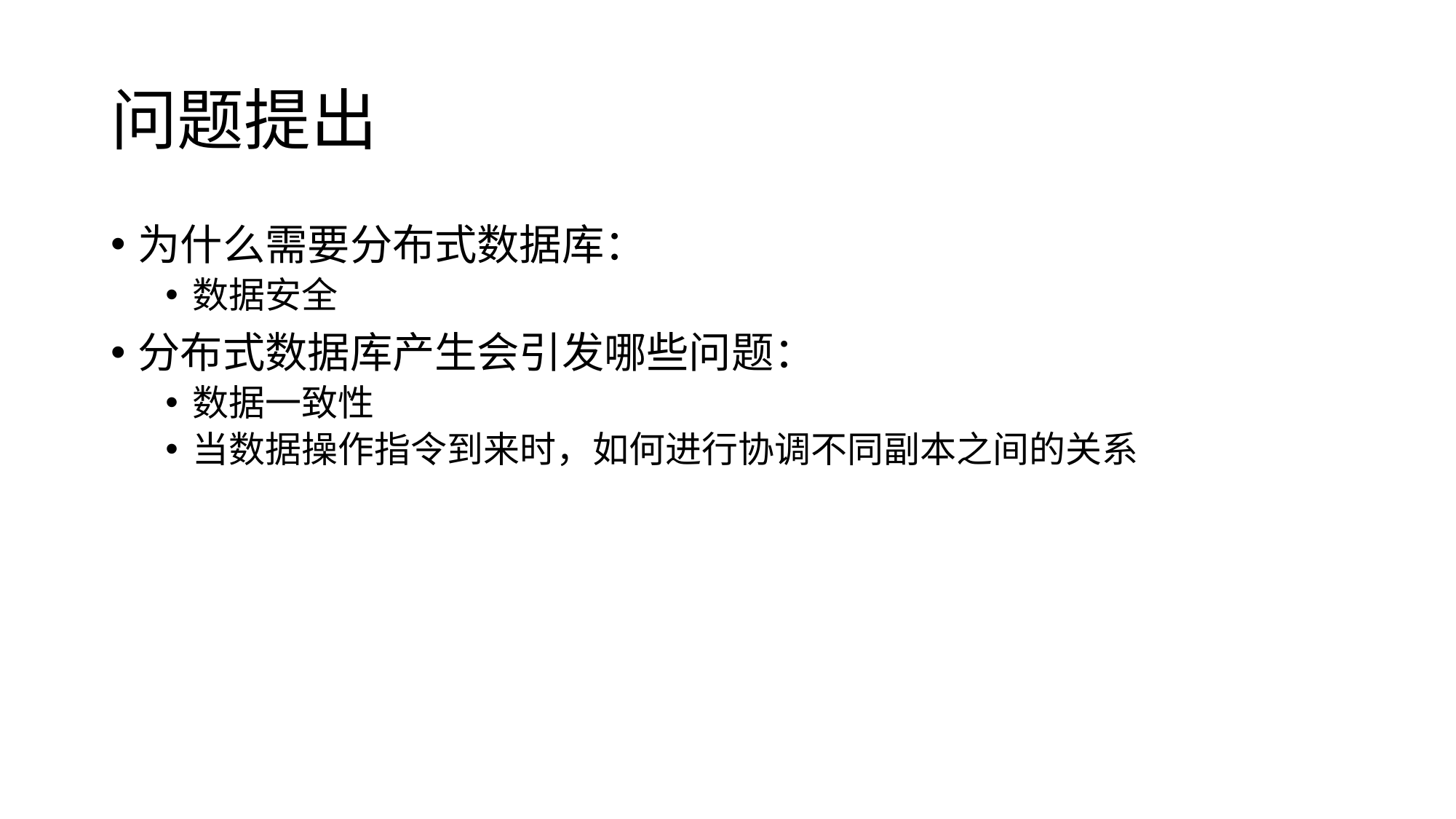

问题提出
为什么需要分布式数据库：
数据安全
分布式数据库产生会引发哪些问题：
数据一致性
当数据操作指令到来时，如何进行协调不同副本之间的关系